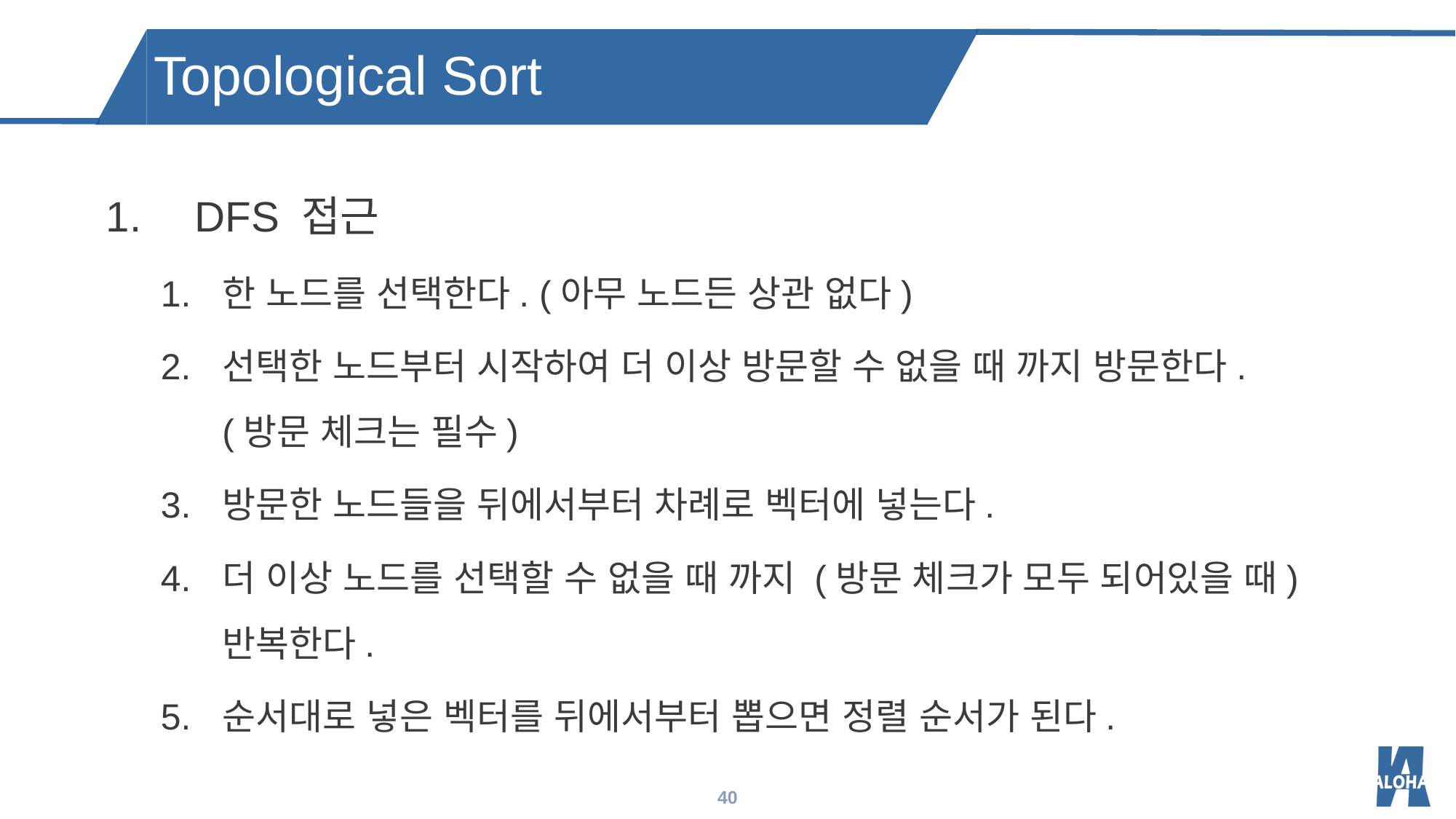

Topological Sort
DFS 접근
한 노드를 선택한다. (아무 노드든 상관 없다)
선택한 노드부터 시작하여 더 이상 방문할 수 없을 때 까지 방문한다.
(방문 체크는 필수)
방문한 노드들을 뒤에서부터 차례로 벡터에 넣는다.
더 이상 노드를 선택할 수 없을 때 까지 (방문 체크가 모두 되어있을 때) 반복한다.
순서대로 넣은 벡터를 뒤에서부터 뽑으면 정렬 순서가 된다.

40